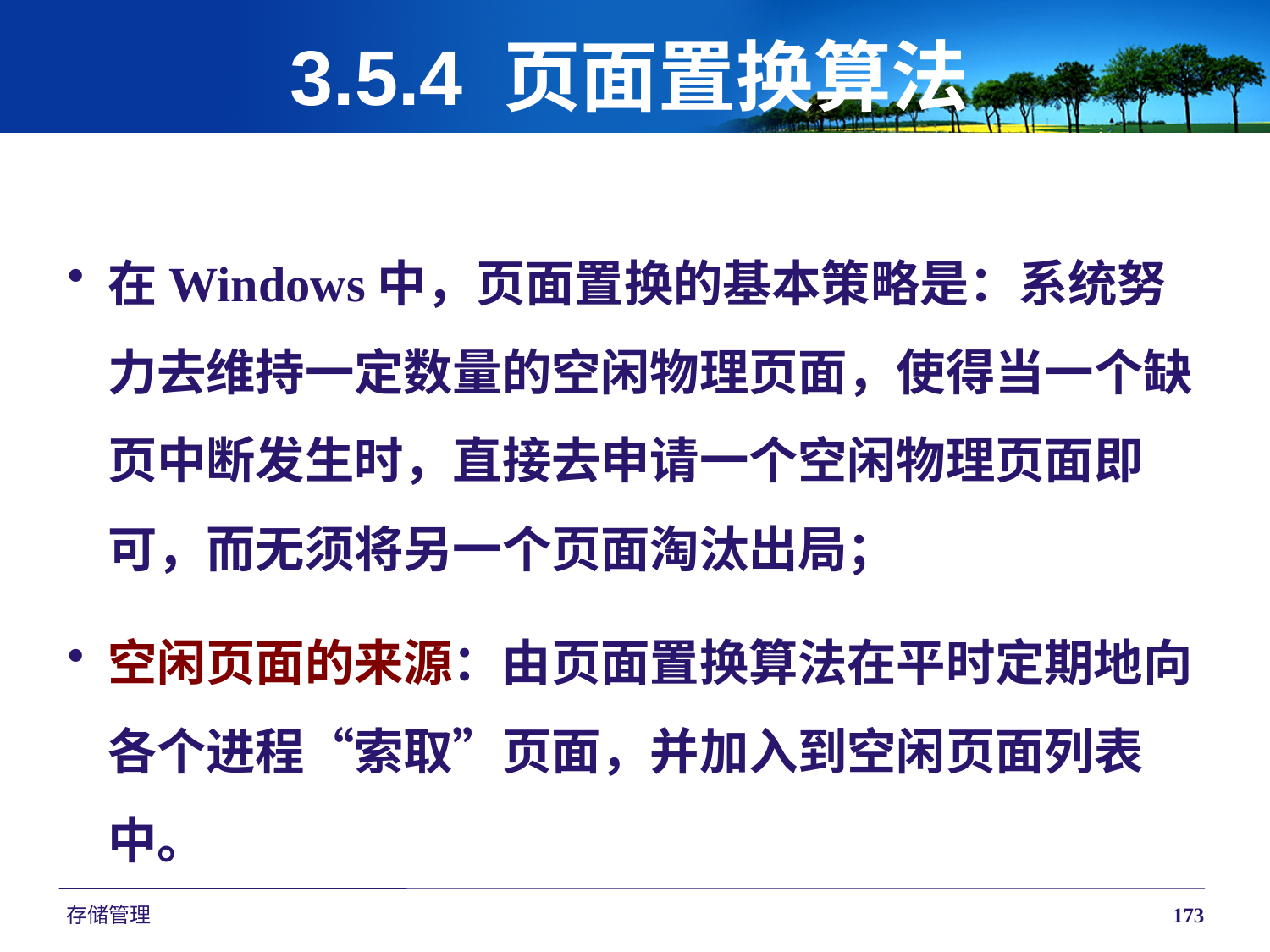

# 3.5.4 页面置换算法
在Windows中，页面置换的基本策略是：系统努力去维持一定数量的空闲物理页面，使得当一个缺页中断发生时，直接去申请一个空闲物理页面即可，而无须将另一个页面淘汰出局；
空闲页面的来源：由页面置换算法在平时定期地向各个进程“索取”页面，并加入到空闲页面列表中。
存储管理
173